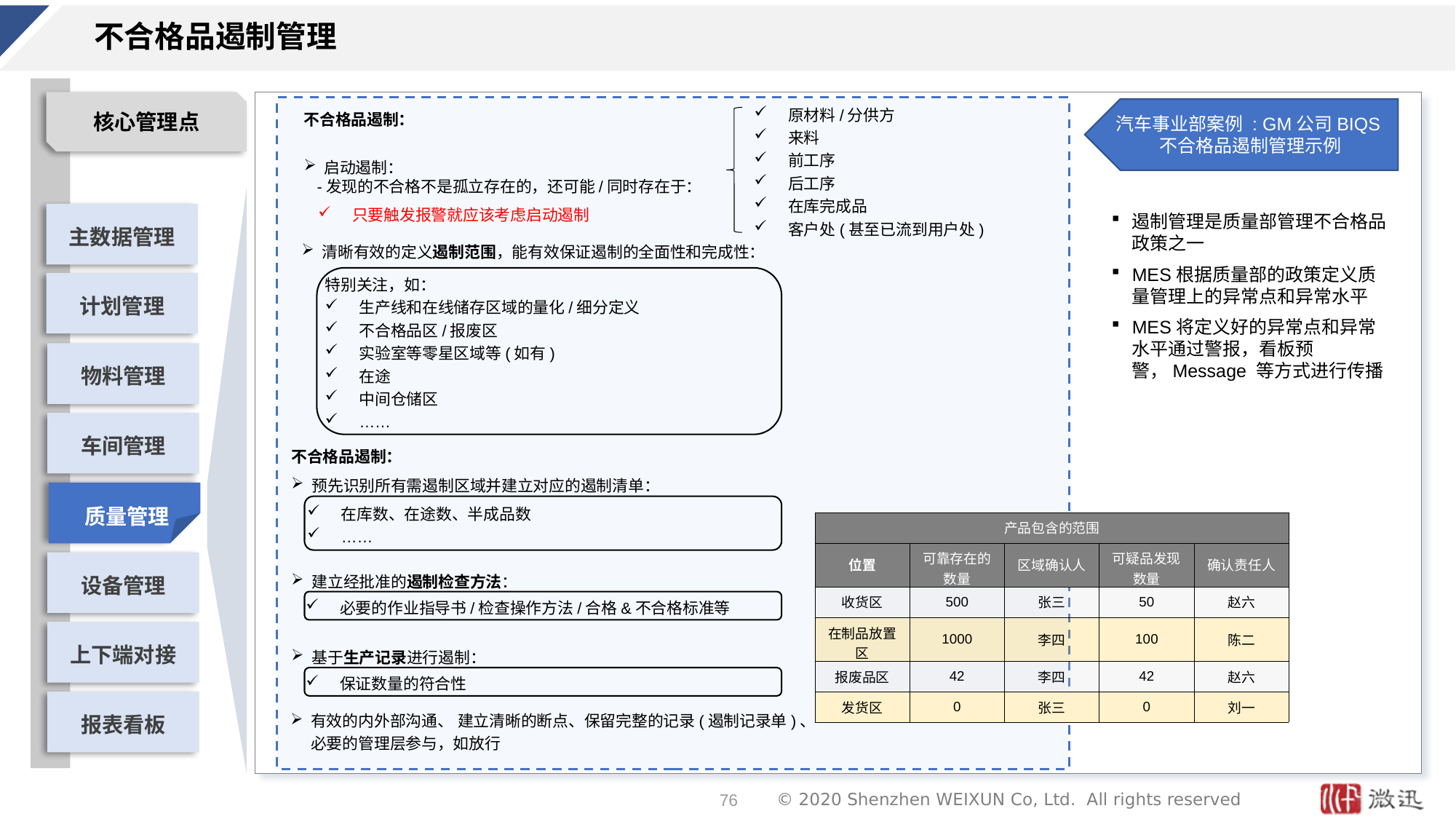

# 不合格品遏制管理

汽车事业部案例 : GM公司BIQS不合格品遏制管理示例
原材料/分供方
来料
前工序
后工序
在库完成品
客户处(甚至已流到用户处)
不合格品遏制：

启动遏制：
   -发现的不合格不是孤立存在的，还可能/同时存在于：

只要触发报警就应该考虑启动遏制
清晰有效的定义遏制范围，能有效保证遏制的全面性和完成性：
特别关注，如：
生产线和在线储存区域的量化/细分定义
不合格品区/报废区
实验室等零星区域等(如有)
在途
中间仓储区
……
遏制管理是质量部管理不合格品政策之一
MES根据质量部的政策定义质量管理上的异常点和异常水平
MES将定义好的异常点和异常水平通过警报，看板预警，Message 等方式进行传播
不合格品遏制：
预先识别所有需遏制区域并建立对应的遏制清单：
在库数、在途数、半成品数
……
建立经批准的遏制检查方法：
必要的作业指导书/检查操作方法/合格&不合格标准等
基于生产记录进行遏制：
保证数量的符合性
有效的内外部沟通、 建立清晰的断点、保留完整的记录(遏制记录单)、
必要的管理层参与，如放行
| 产品包含的范围 |  |  |  |  |
| --- | --- | --- | --- | --- |
| 位置 | 可靠存在的数量 | 区域确认人 | 可疑品发现数量 | 确认责任人 |
| 收货区 | 500 | 张三 | 50 | 赵六 |
| 在制品放置区 | 1000 | 李四 | 100 | 陈二 |
| 报废品区 | 42 | 李四 | 42 | 赵六 |
| 发货区 | 0 | 张三 | 0 | 刘一 |
76